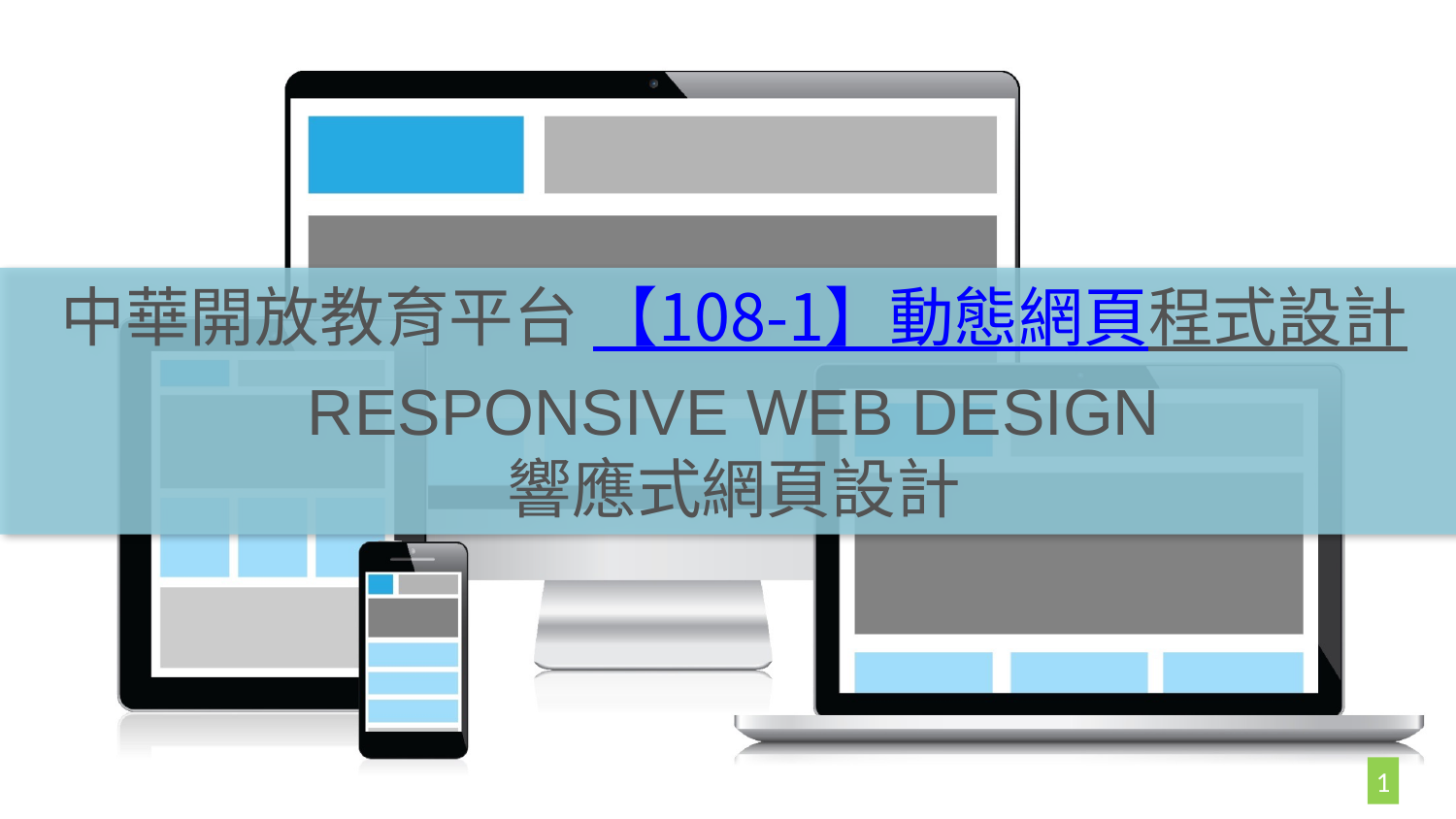

# 中華開放教育平台 【108-1】動態網頁程式設計 Responsive Web design
響應式網頁設計
1